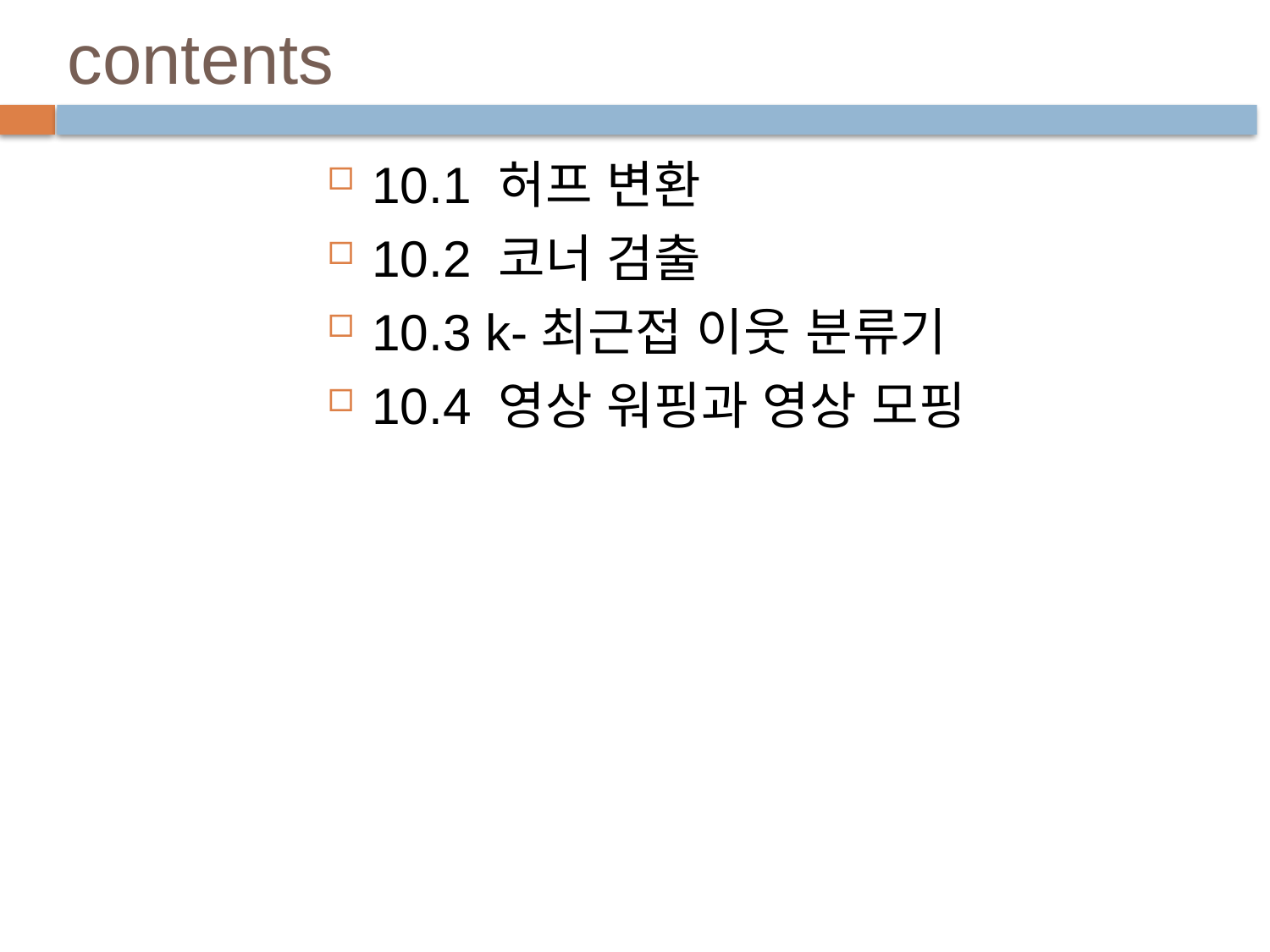

# contents

10.1 허프 변환
10.2 코너 검출
10.3 k-최근접 이웃 분류기
10.4 영상 워핑과 영상 모핑